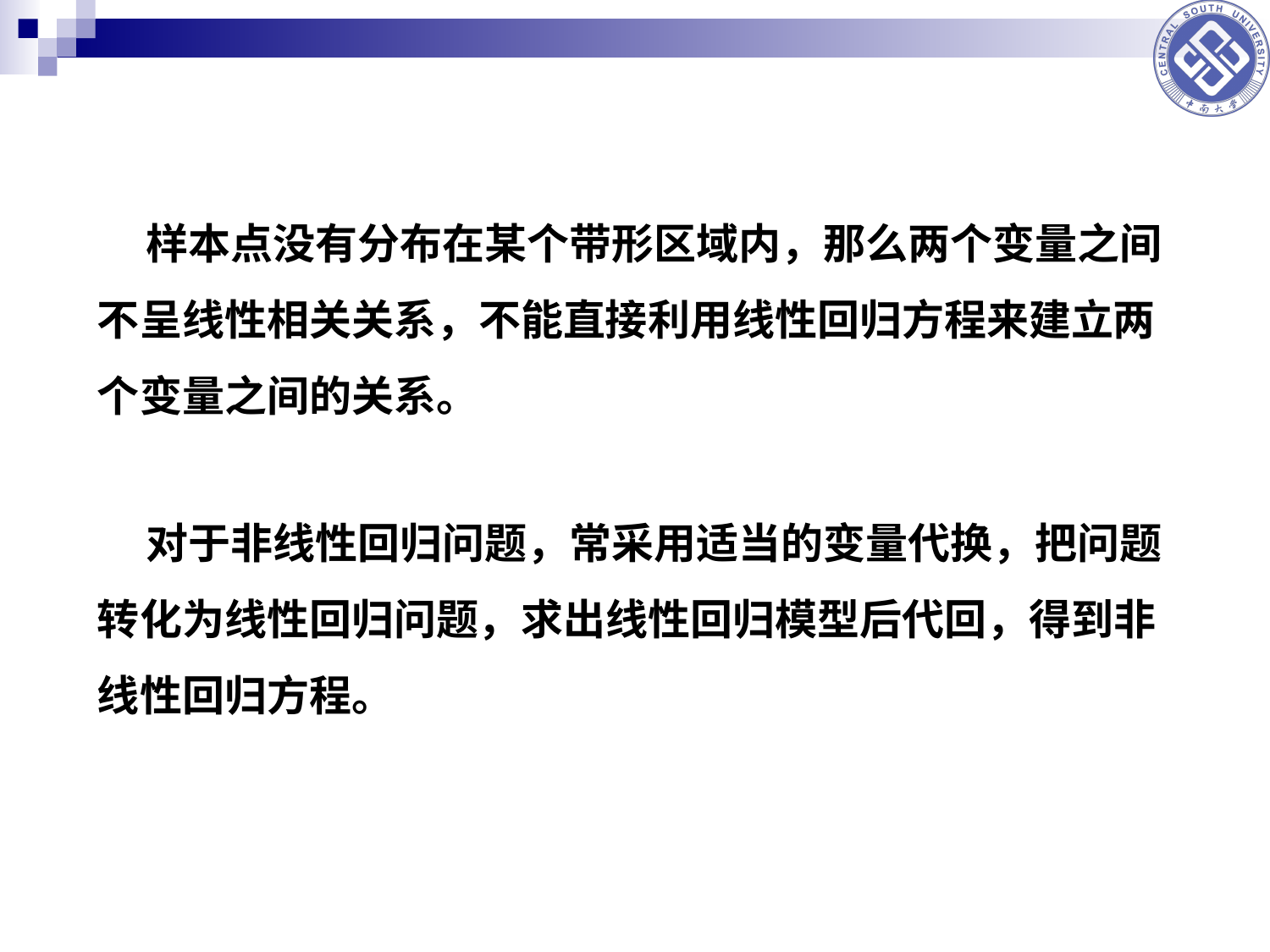

样本点没有分布在某个带形区域内，那么两个变量之间不呈线性相关关系，不能直接利用线性回归方程来建立两个变量之间的关系。
    对于非线性回归问题，常采用适当的变量代换，把问题转化为线性回归问题，求出线性回归模型后代回，得到非线性回归方程。